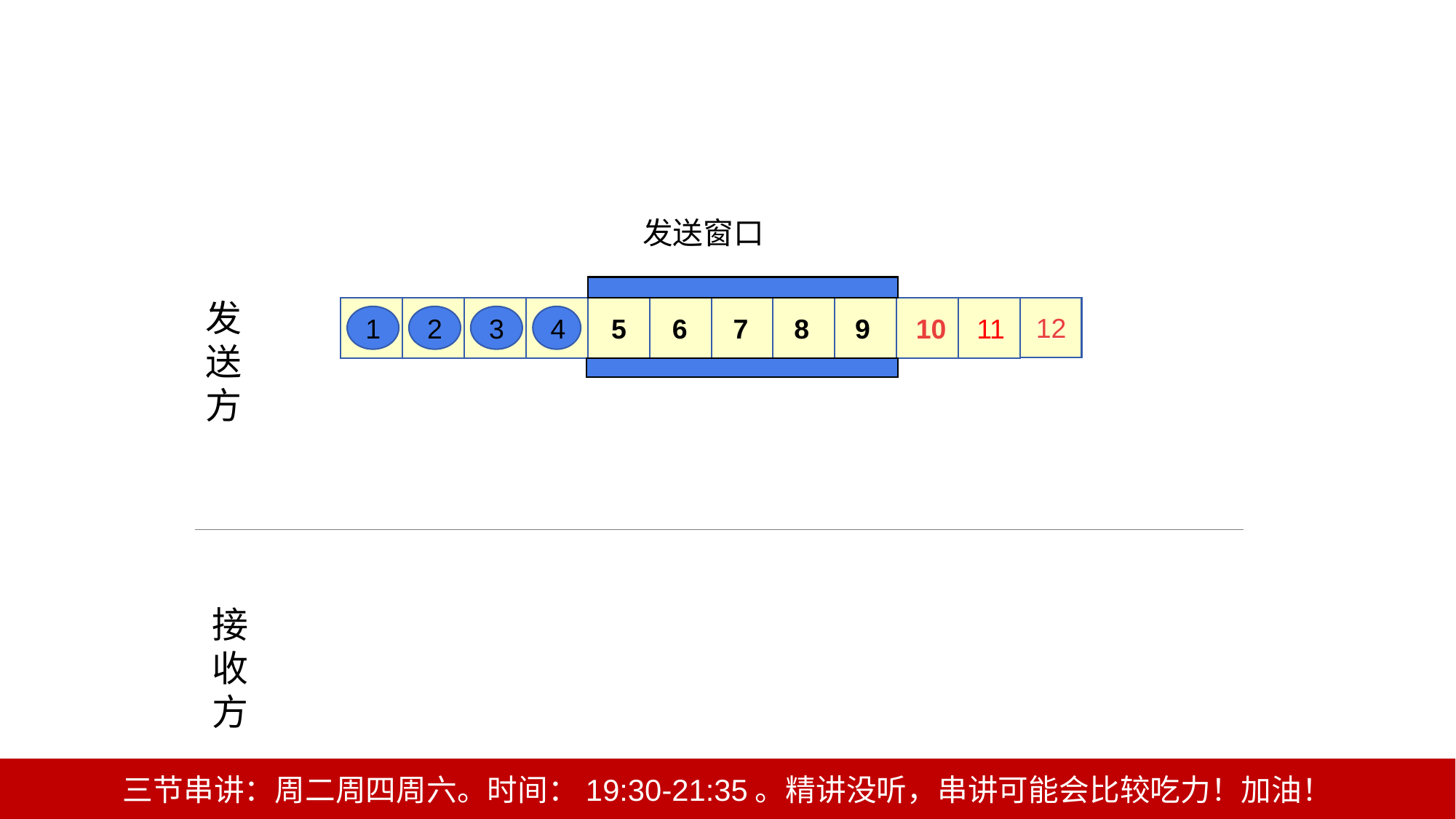

发送窗口

发送方
12

3

12
1
1      2       3      4      5      6      7      8      9      10    11
2
3
4

接收方